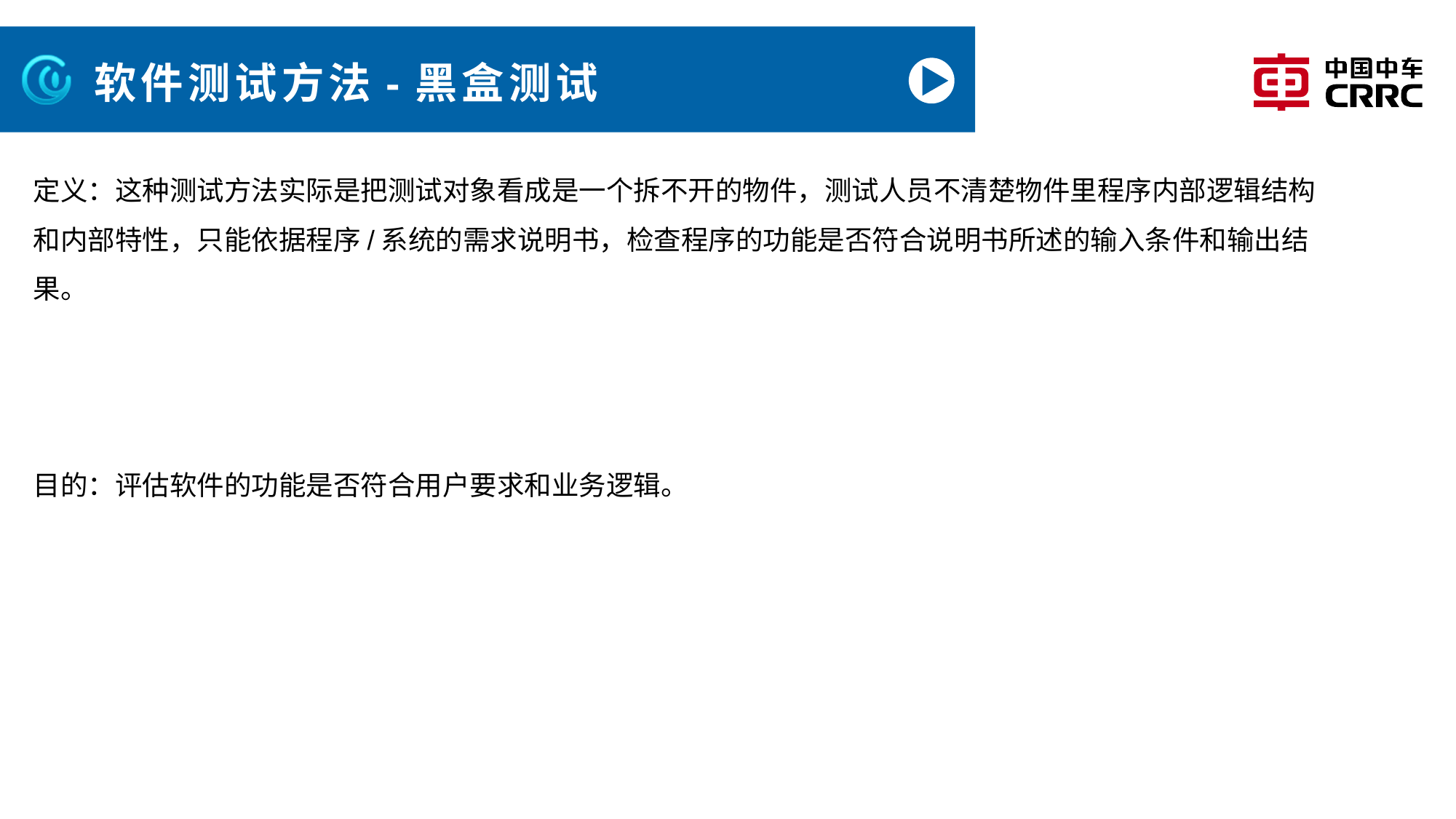

# 软件测试方法-黑盒测试
定义：这种测试方法实际是把测试对象看成是一个拆不开的物件，测试人员不清楚物件里程序内部逻辑结构和内部特性，只能依据程序/系统的需求说明书，检查程序的功能是否符合说明书所述的输入条件和输出结果。

目的：评估软件的功能是否符合用户要求和业务逻辑。
82